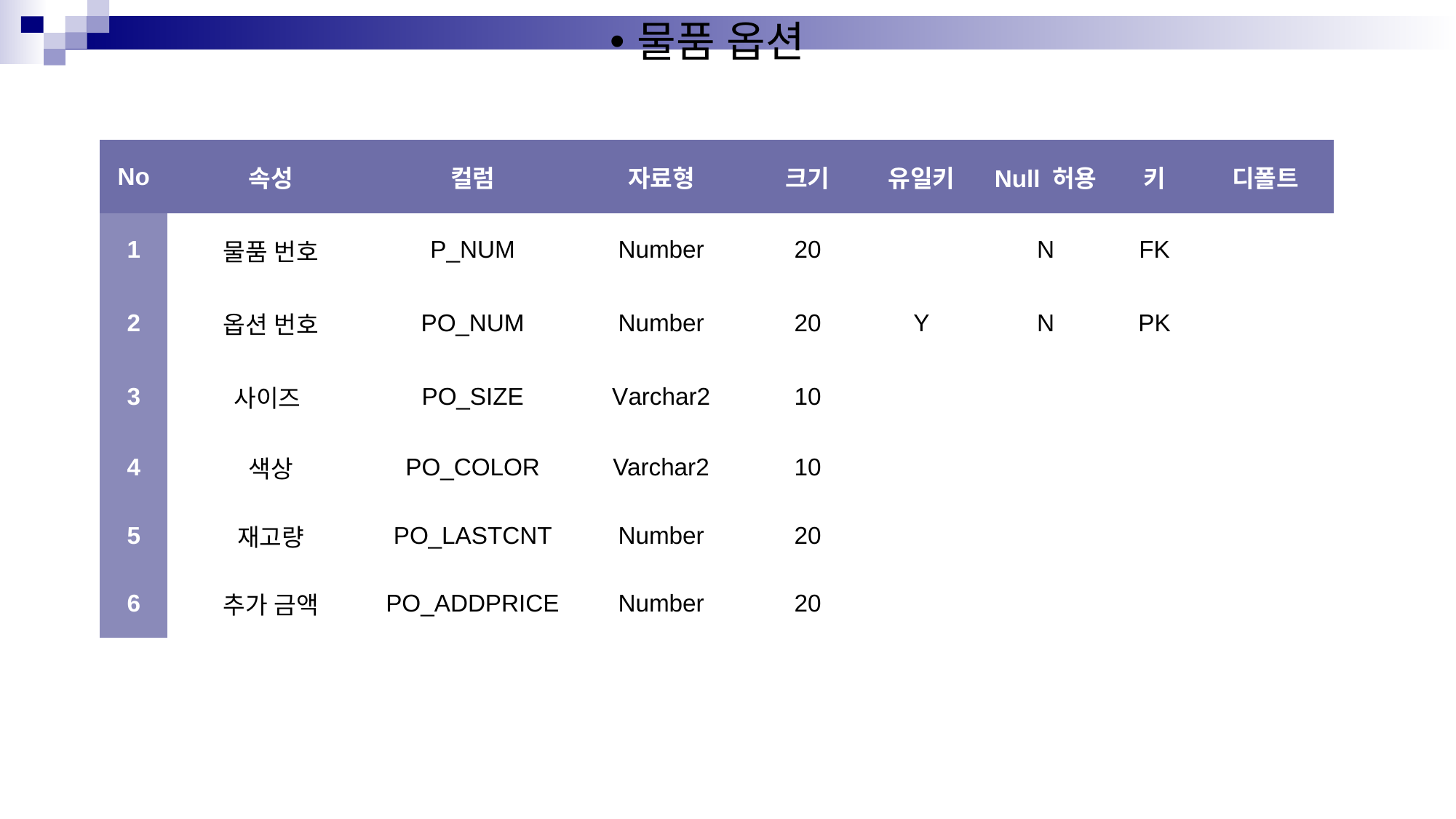

물품 옵션
| No | 속성 | 컬럼 | 자료형 | 크기 | 유일키 | Null 허용 | 키 | 디폴트 |
| --- | --- | --- | --- | --- | --- | --- | --- | --- |
| 1 | 물품 번호 | P\_NUM | Number | 20 |  | N | FK |  |
| 2 | 옵션 번호 | PO\_NUM | Number | 20 | Y | N | PK |  |
| 3 | 사이즈 | PO\_SIZE | Varchar2 | 10 |  |  |  |  |
| 4 | 색상 | PO\_COLOR | Varchar2 | 10 |  |  |  |  |
| 5 | 재고량 | PO\_LASTCNT | Number | 20 |  |  |  |  |
| 6 | 추가 금액 | PO\_ADDPRICE | Number | 20 |  |  |  |  |